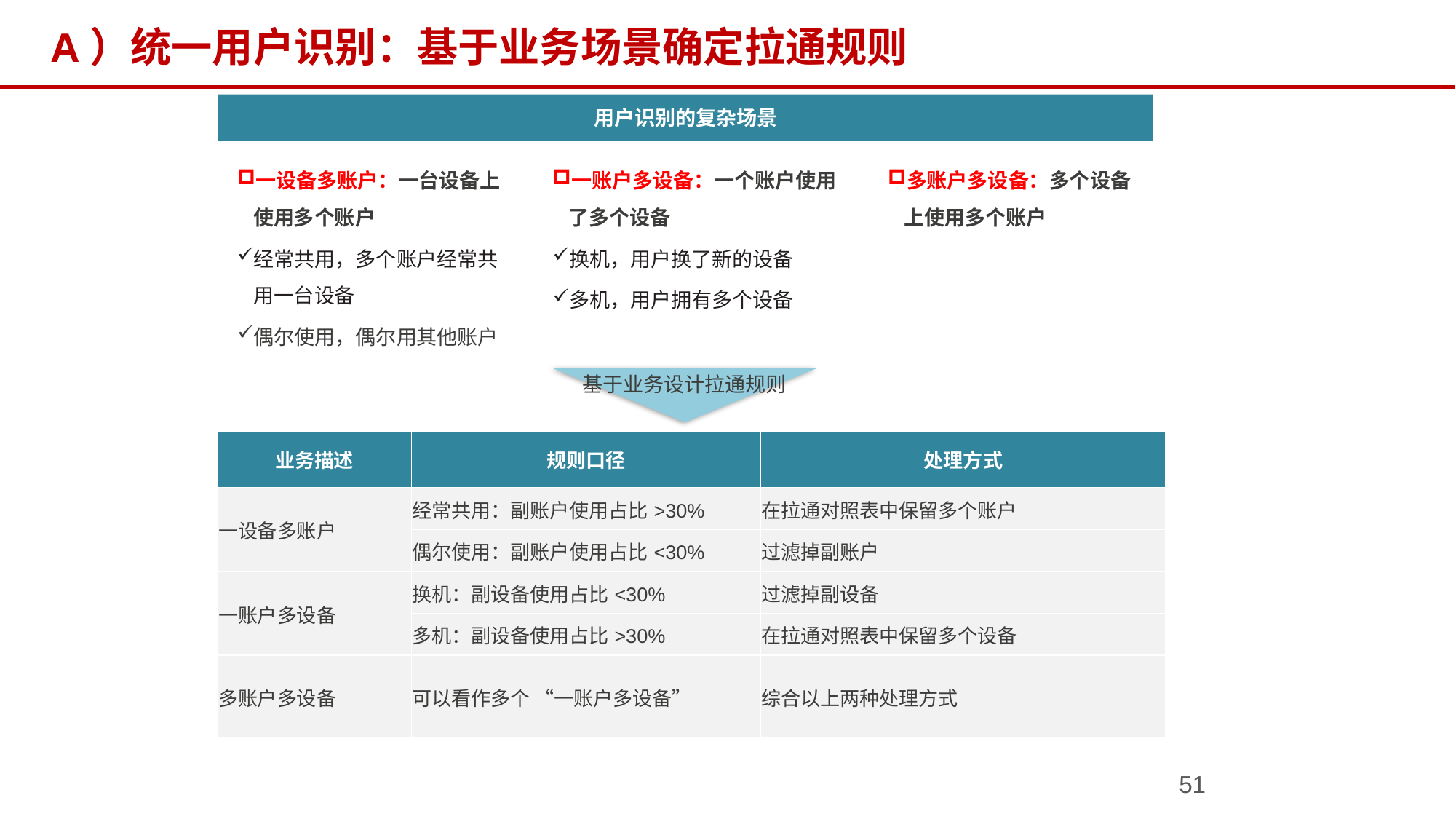

# A）统一用户识别：基于业务场景确定拉通规则
用户识别的复杂场景
一设备多账户：一台设备上使用多个账户
经常共用，多个账户经常共用一台设备
偶尔使用，偶尔用其他账户
一账户多设备：一个账户使用了多个设备
换机，用户换了新的设备
多机，用户拥有多个设备
多账户多设备：多个设备上使用多个账户
基于业务设计拉通规则

| 业务描述 | 规则口径 | 处理方式 |
| --- | --- | --- |
| 一设备多账户 | 经常共用：副账户使用占比>30% | 在拉通对照表中保留多个账户 |
|  | 偶尔使用：副账户使用占比<30% | 过滤掉副账户 |
| 一账户多设备 | 换机：副设备使用占比<30% | 过滤掉副设备 |
|  | 多机：副设备使用占比>30% | 在拉通对照表中保留多个设备 |
| 多账户多设备 | 可以看作多个 “一账户多设备” | 综合以上两种处理方式 |